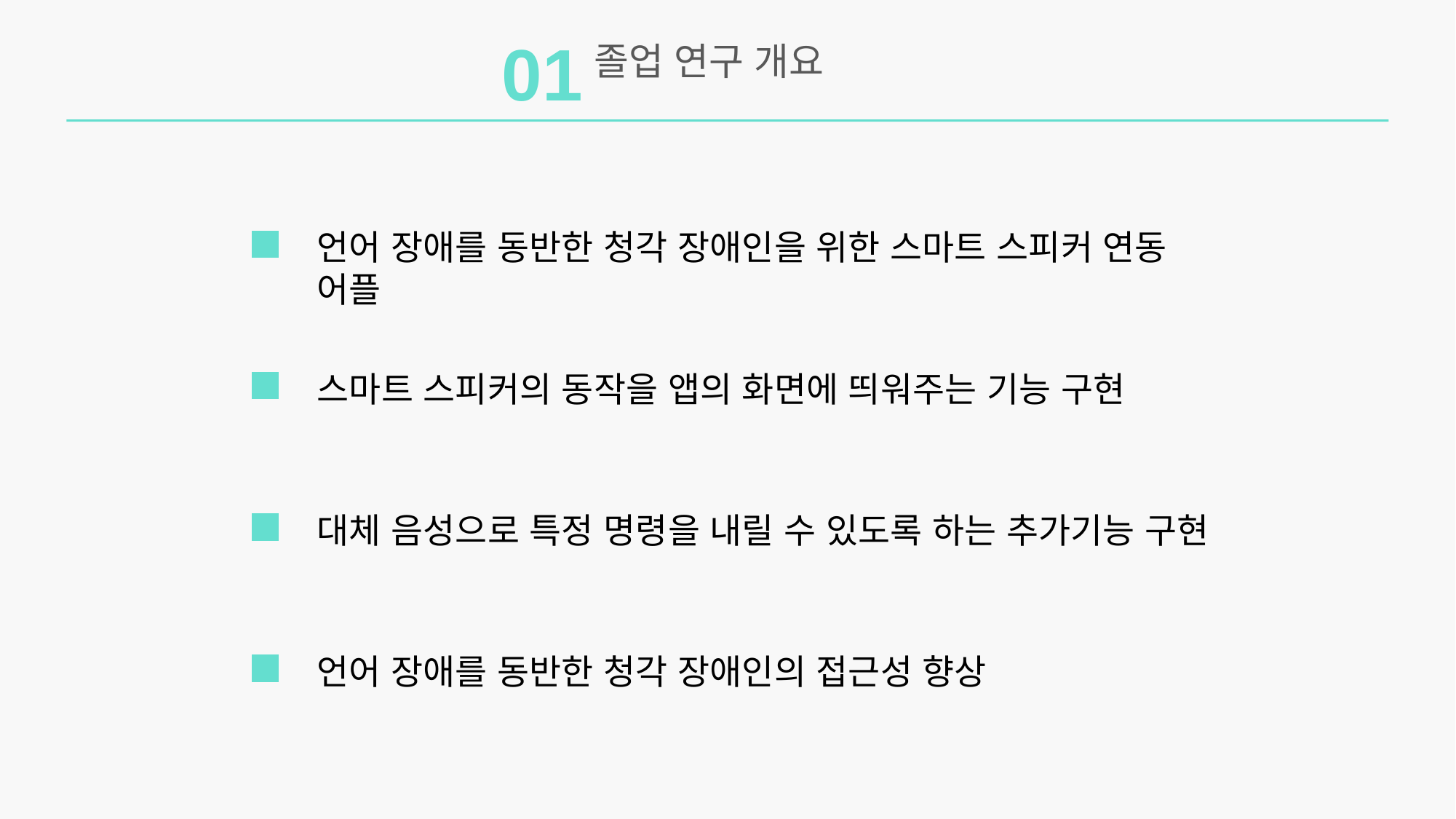

01
졸업 연구 개요

언어 장애를 동반한 청각 장애인을 위한 스마트 스피커 연동 어플

스마트 스피커의 동작을 앱의 화면에 띄워주는 기능 구현

대체 음성으로 특정 명령을 내릴 수 있도록 하는 추가기능 구현

언어 장애를 동반한 청각 장애인의 접근성 향상